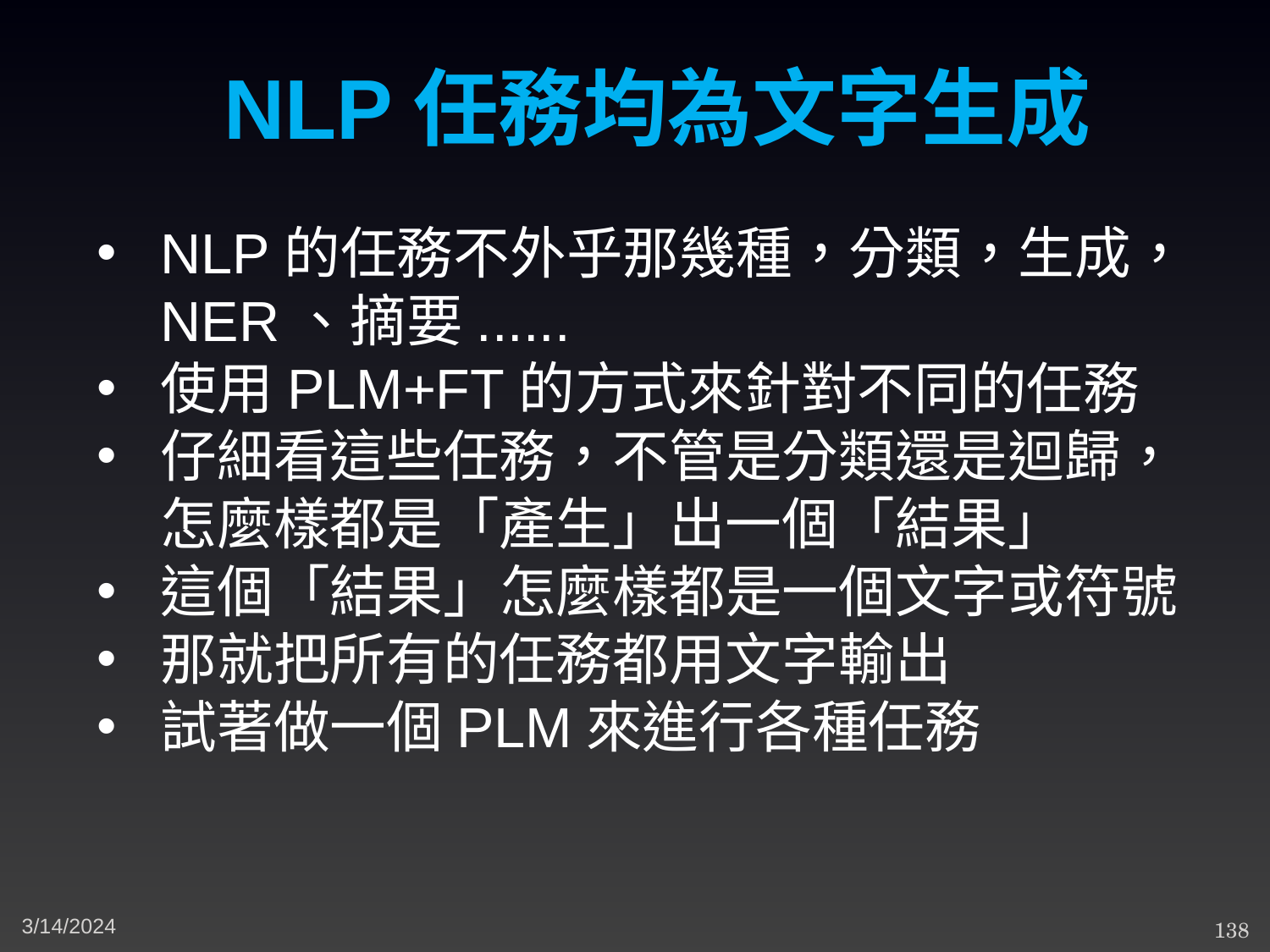

NLP任務均為文字生成
NLP的任務不外乎那幾種，分類，生成，NER、摘要......
使用PLM+FT的方式來針對不同的任務
仔細看這些任務，不管是分類還是迴歸，怎麼樣都是「產生」出一個「結果」
這個「結果」怎麼樣都是一個文字或符號
那就把所有的任務都用文字輸出
試著做一個PLM來進行各種任務

3/14/2024
138